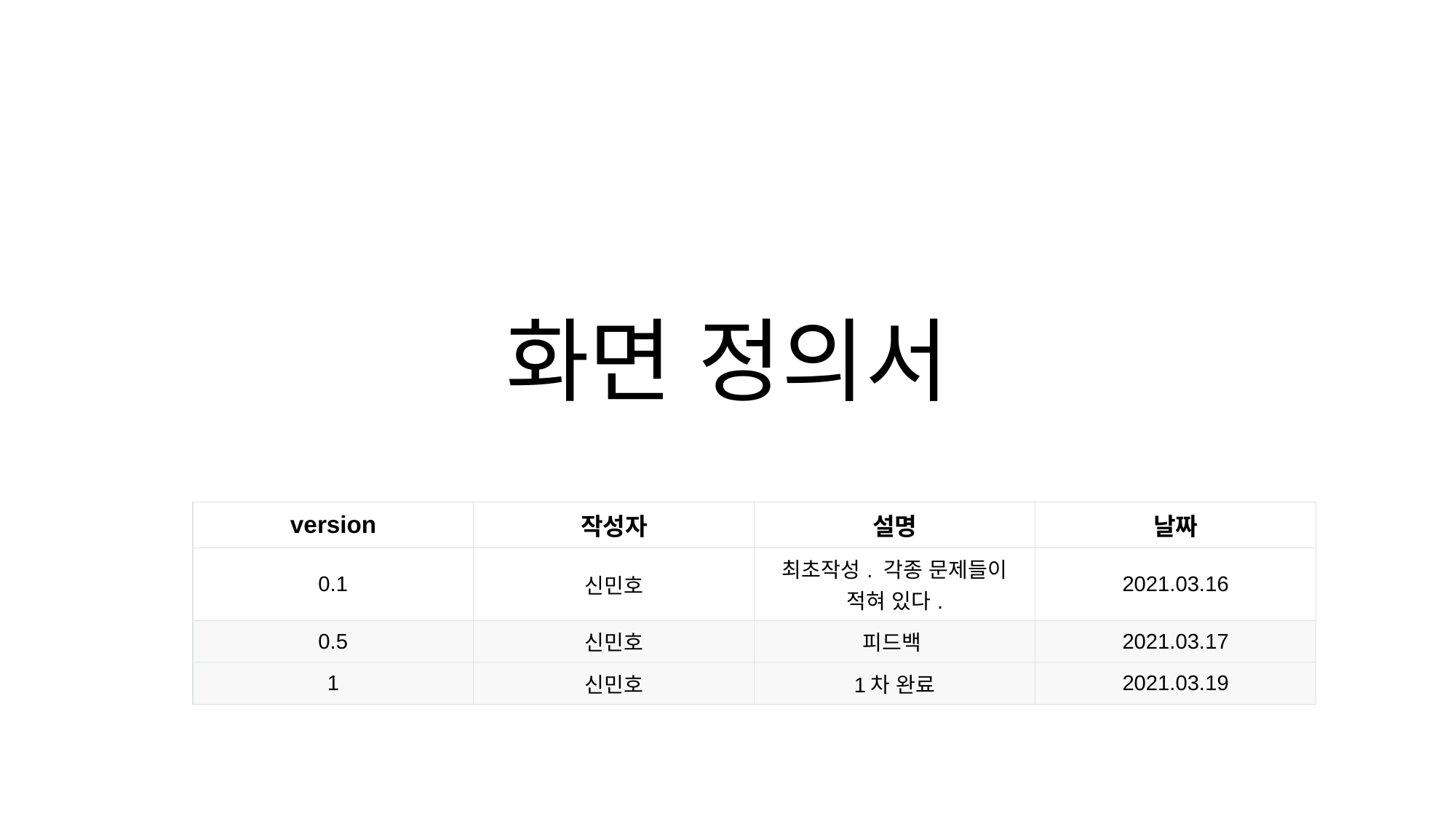

# 화면 정의서
| version | 작성자 | 설명 | 날짜 |
| --- | --- | --- | --- |
| 0.1 | 신민호 | 최초작성. 각종 문제들이 적혀 있다. | 2021.03.16 |
| 0.5 | 신민호 | 피드백 | 2021.03.17 |
| 1 | 신민호 | 1차 완료 | 2021.03.19 |